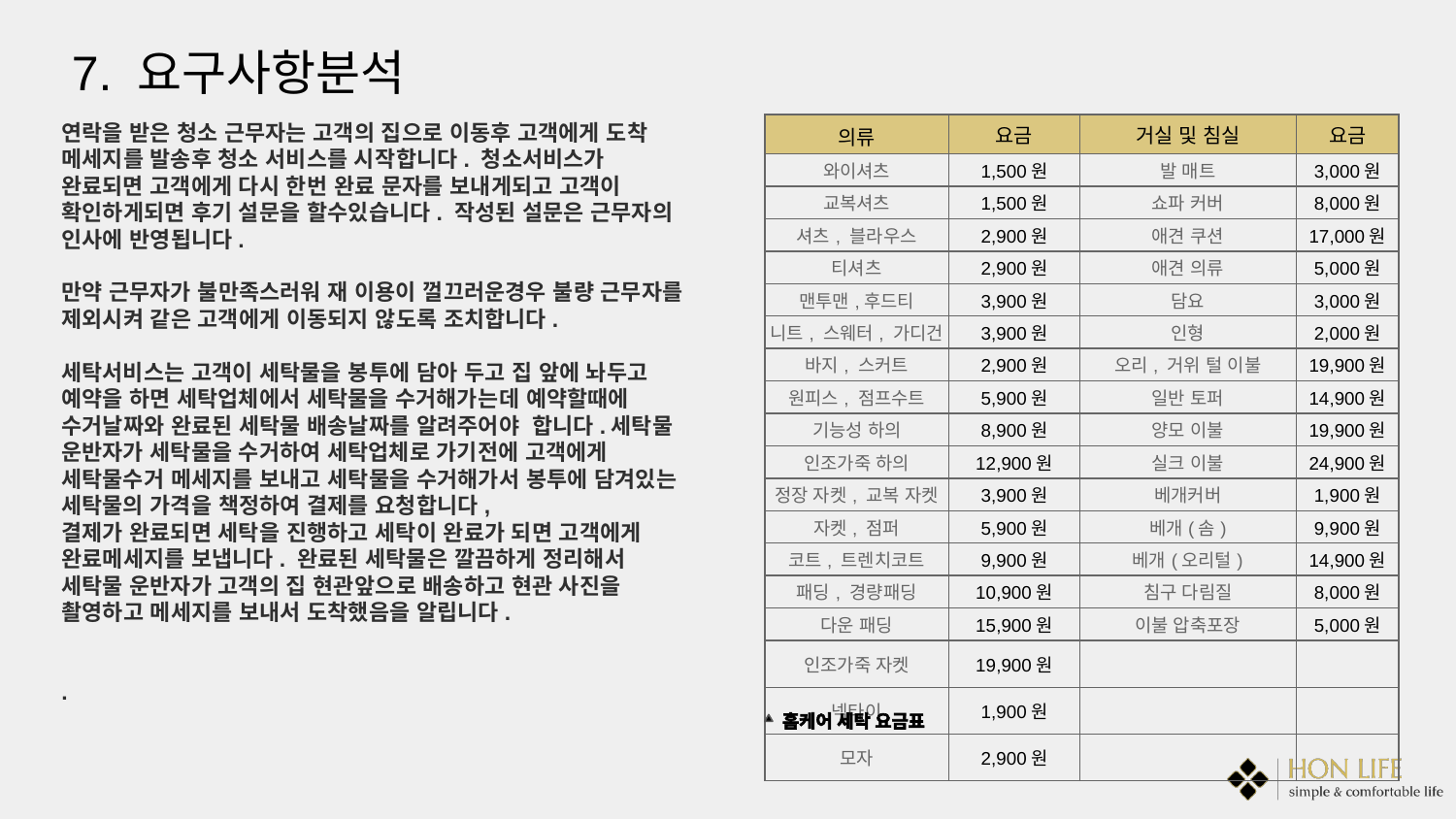

7. 요구사항분석
연락을 받은 청소 근무자는 고객의 집으로 이동후 고객에게 도착 메세지를 발송후 청소 서비스를 시작합니다. 청소서비스가 완료되면 고객에게 다시 한번 완료 문자를 보내게되고 고객이 확인하게되면 후기 설문을 할수있습니다. 작성된 설문은 근무자의 인사에 반영됩니다.

만약 근무자가 불만족스러워 재 이용이 껄끄러운경우 불량 근무자를 제외시켜 같은 고객에게 이동되지 않도록 조치합니다.

세탁서비스는 고객이 세탁물을 봉투에 담아 두고 집 앞에 놔두고 예약을 하면 세탁업체에서 세탁물을 수거해가는데 예약할때에 수거날짜와 완료된 세탁물 배송날짜를 알려주어야  합니다.세탁물 운반자가 세탁물을 수거하여 세탁업체로 가기전에 고객에게 세탁물수거 메세지를 보내고 세탁물을 수거해가서 봉투에 담겨있는 세탁물의 가격을 책정하여 결제를 요청합니다,
결제가 완료되면 세탁을 진행하고 세탁이 완료가 되면 고객에게 완료메세지를 보냅니다. 완료된 세탁물은 깔끔하게 정리해서 세탁물 운반자가 고객의 집 현관앞으로 배송하고 현관 사진을 촬영하고 메세지를 보내서 도착했음을 알립니다.

.

| 의류 | 요금 | 거실 및 침실 | 요금 |
| --- | --- | --- | --- |
| 와이셔츠 | 1,500원 | 발 매트 | 3,000원 |
| 교복셔츠 | 1,500원 | 쇼파 커버 | 8,000원 |
| 셔츠, 블라우스 | 2,900원 | 애견 쿠션 | 17,000원 |
| 티셔츠 | 2,900원 | 애견 의류 | 5,000원 |
| 맨투맨,후드티 | 3,900원 | 담요 | 3,000원 |
| 니트, 스웨터, 가디건 | 3,900원 | 인형 | 2,000원 |
| 바지, 스커트 | 2,900원 | 오리, 거위 털 이불 | 19,900원 |
| 원피스, 점프수트 | 5,900원 | 일반 토퍼 | 14,900원 |
| 기능성 하의 | 8,900원 | 양모 이불 | 19,900원 |
| 인조가죽 하의 | 12,900원 | 실크 이불 | 24,900원 |
| 정장 자켓, 교복 자켓 | 3,900원 | 베개커버 | 1,900원 |
| 자켓, 점퍼 | 5,900원 | 베개(솜) | 9,900원 |
| 코트, 트렌치코트 | 9,900원 | 베개(오리털) | 14,900원 |
| 패딩, 경량패딩 | 10,900원 | 침구 다림질 | 8,000원 |
| 다운 패딩 | 15,900원 | 이불 압축포장 | 5,000원 |
| 인조가죽 자켓 | 19,900원 |  |  |
| 넥타이 | 1,900원 |  |  |
| 모자 | 2,900원 |  |  |
홈케어 세탁 요금표